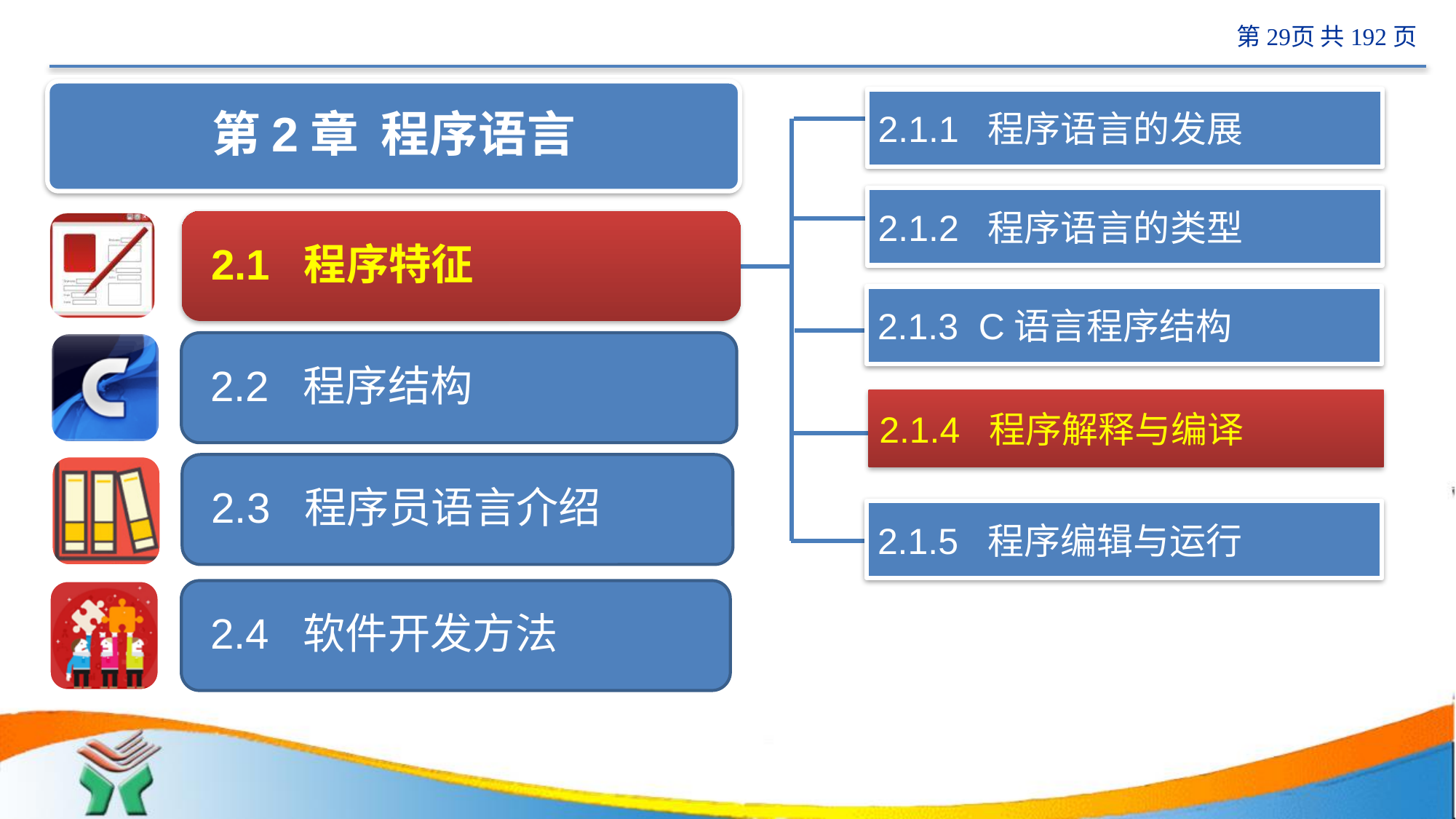

计算机
第2章  程序语言
2.1  程序特征
2.2  程序结构
2.3  程序员语言介绍
2.4  软件开发方法
2.1.1  程序语言的发展
2.1.2  程序语言的类型
2.1.3  C语言程序结构
2.1.4  程序解释与编译
2.1.5  程序编辑与运行